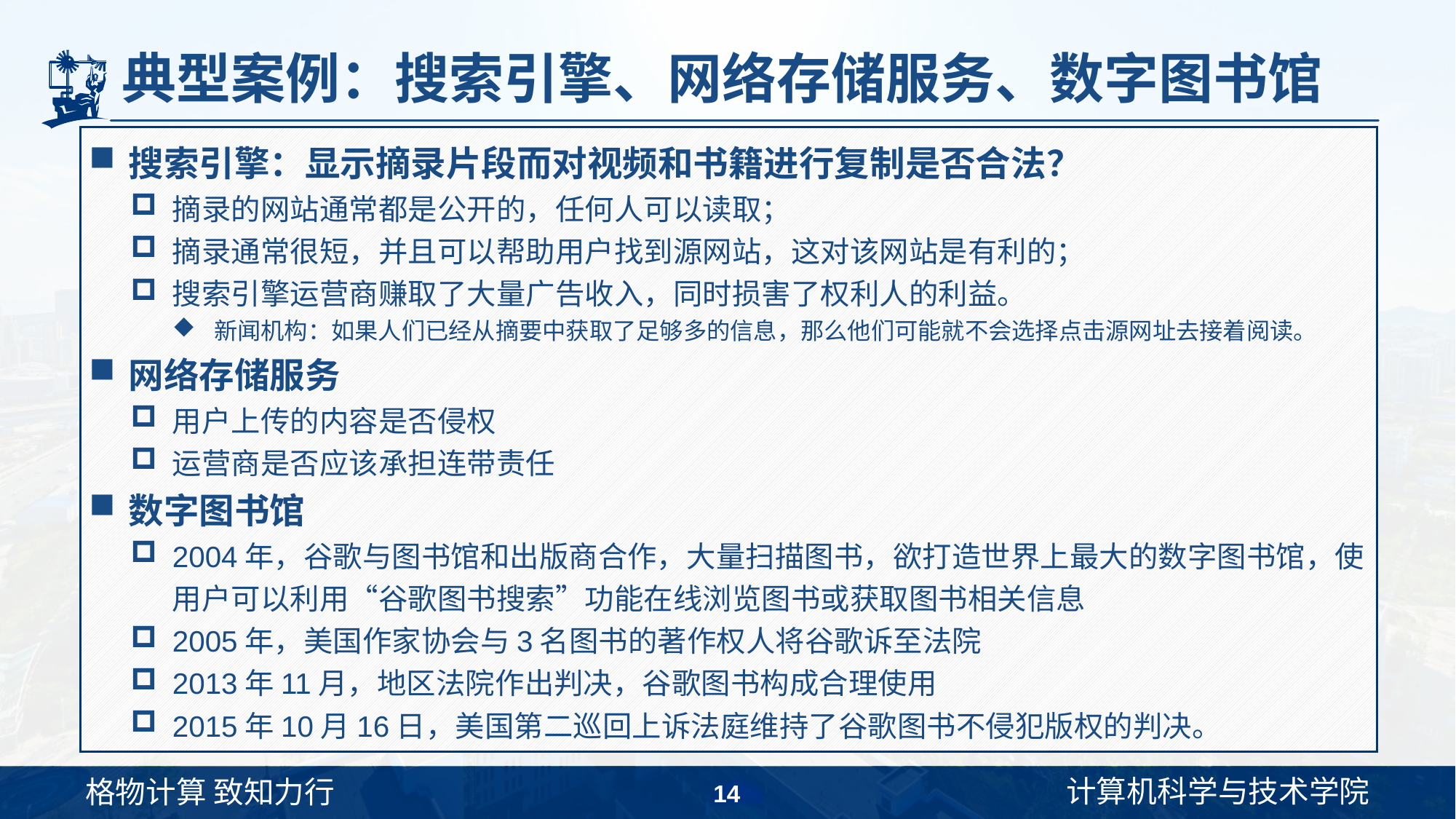

# 典型案例：搜索引擎、网络存储服务、数字图书馆
搜索引擎：显示摘录片段而对视频和书籍进行复制是否合法？
摘录的网站通常都是公开的，任何人可以读取；
摘录通常很短，并且可以帮助用户找到源网站，这对该网站是有利的；
搜索引擎运营商赚取了大量广告收入，同时损害了权利人的利益。
新闻机构：如果人们已经从摘要中获取了足够多的信息，那么他们可能就不会选择点击源网址去接着阅读。
网络存储服务
用户上传的内容是否侵权
运营商是否应该承担连带责任
数字图书馆
2004年，谷歌与图书馆和出版商合作，大量扫描图书，欲打造世界上最大的数字图书馆，使用户可以利用“谷歌图书搜索”功能在线浏览图书或获取图书相关信息
2005年，美国作家协会与3名图书的著作权人将谷歌诉至法院
2013年11月，地区法院作出判决，谷歌图书构成合理使用
2015年10月16日，美国第二巡回上诉法庭维持了谷歌图书不侵犯版权的判决。
14